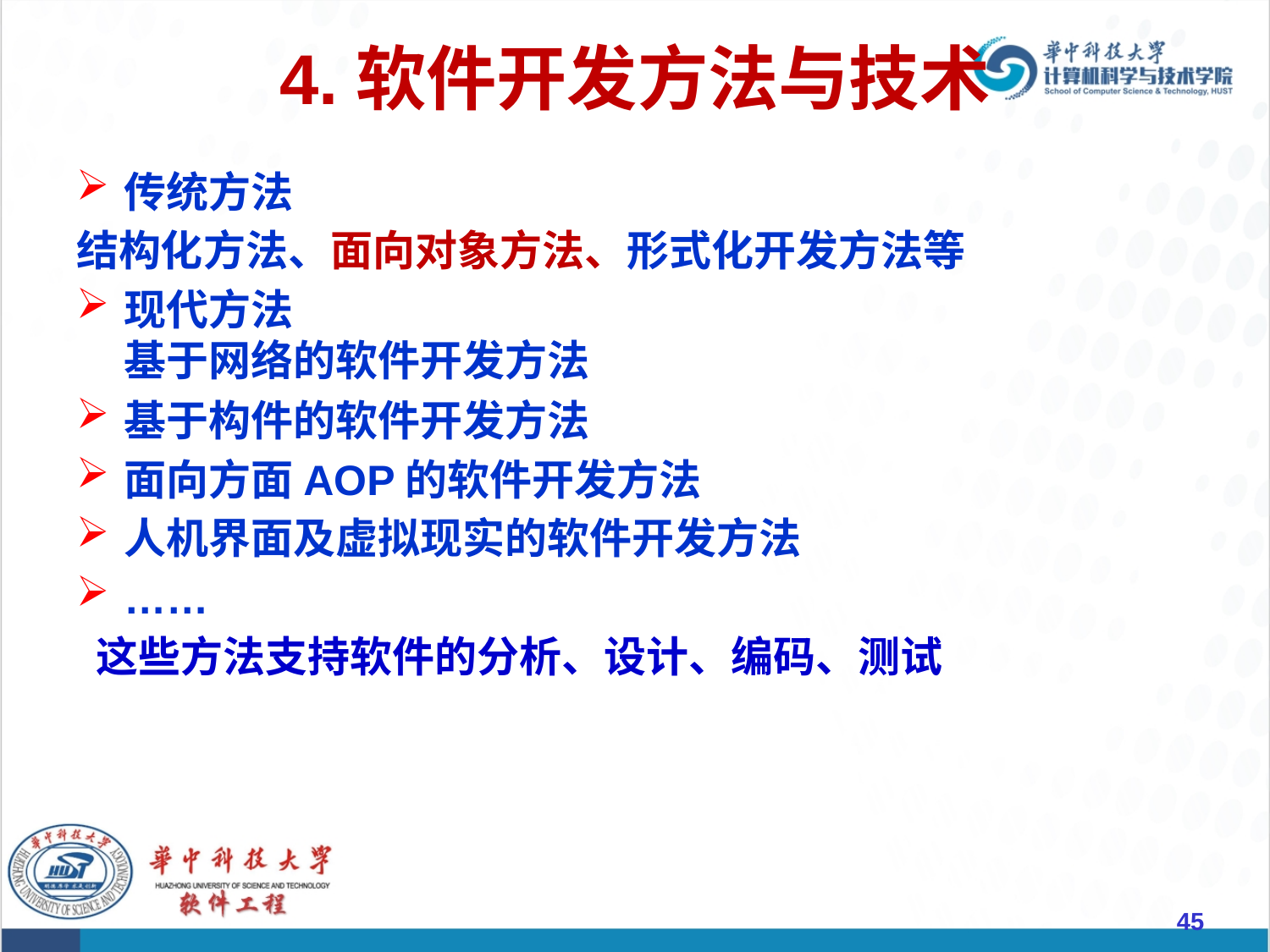

# 4.软件开发方法与技术
传统方法
结构化方法、面向对象方法、形式化开发方法等
现代方法
基于网络的软件开发方法
基于构件的软件开发方法
面向方面AOP的软件开发方法
人机界面及虚拟现实的软件开发方法
……
 这些方法支持软件的分析、设计、编码、测试
45